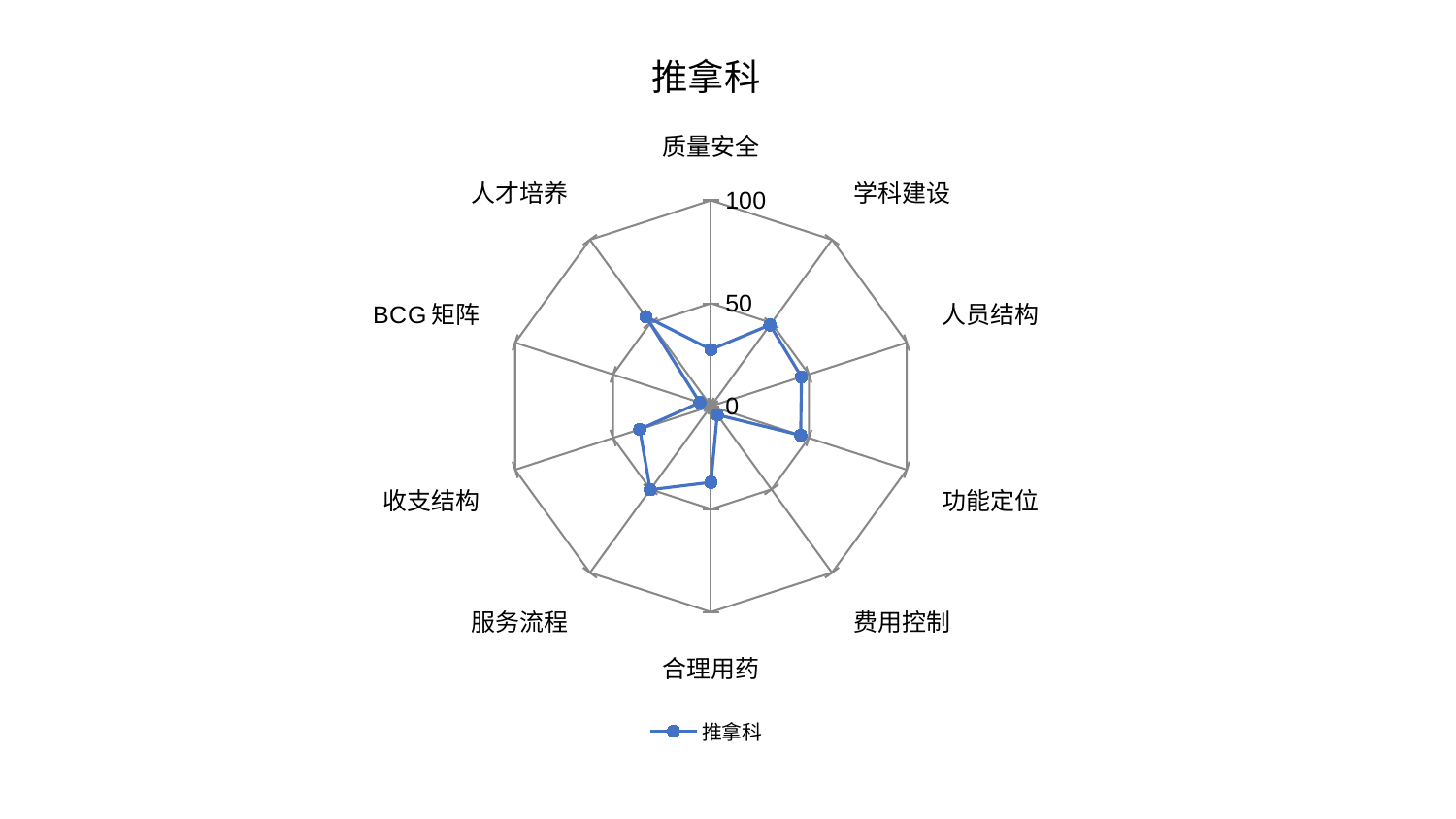

### Chart: 推拿科

| Category | 推拿科 |
|---|---|
| 质量安全 | 27.517179132232943 |
| 学科建设 | 48.77922072573666 |
| 人员结构 | 46.210233831055966 |
| 功能定位 | 45.83426285749442 |
| 费用控制 | 5.175802137924529 |
| 合理用药 | 36.98847887074948 |
| 服务流程 | 50.20082830005348 |
| 收支结构 | 36.389897667673935 |
| BCG矩阵 | 5.682251681514606 |
| 人才培养 | 53.84732495399975 |
98